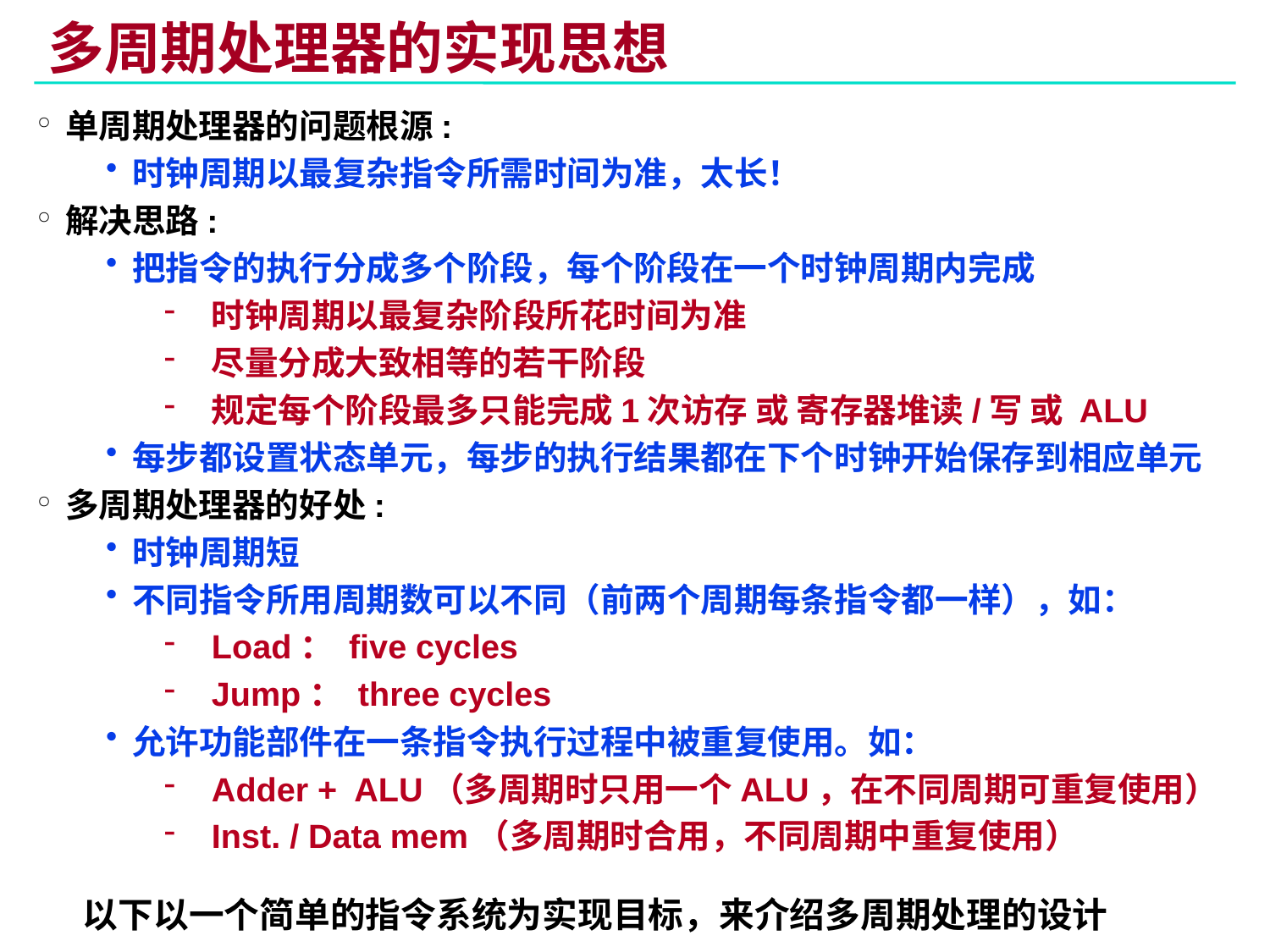

# 多周期处理器的实现思想
单周期处理器的问题根源:
时钟周期以最复杂指令所需时间为准，太长！
解决思路:
把指令的执行分成多个阶段，每个阶段在一个时钟周期内完成
时钟周期以最复杂阶段所花时间为准
尽量分成大致相等的若干阶段
规定每个阶段最多只能完成1次访存 或 寄存器堆读/写 或 ALU
每步都设置状态单元，每步的执行结果都在下个时钟开始保存到相应单元
多周期处理器的好处:
时钟周期短
不同指令所用周期数可以不同（前两个周期每条指令都一样），如：
Load： five cycles
Jump： three cycles
允许功能部件在一条指令执行过程中被重复使用。如：
Adder +  ALU（多周期时只用一个ALU，在不同周期可重复使用）
Inst. / Data mem（多周期时合用，不同周期中重复使用）
以下以一个简单的指令系统为实现目标，来介绍多周期处理的设计